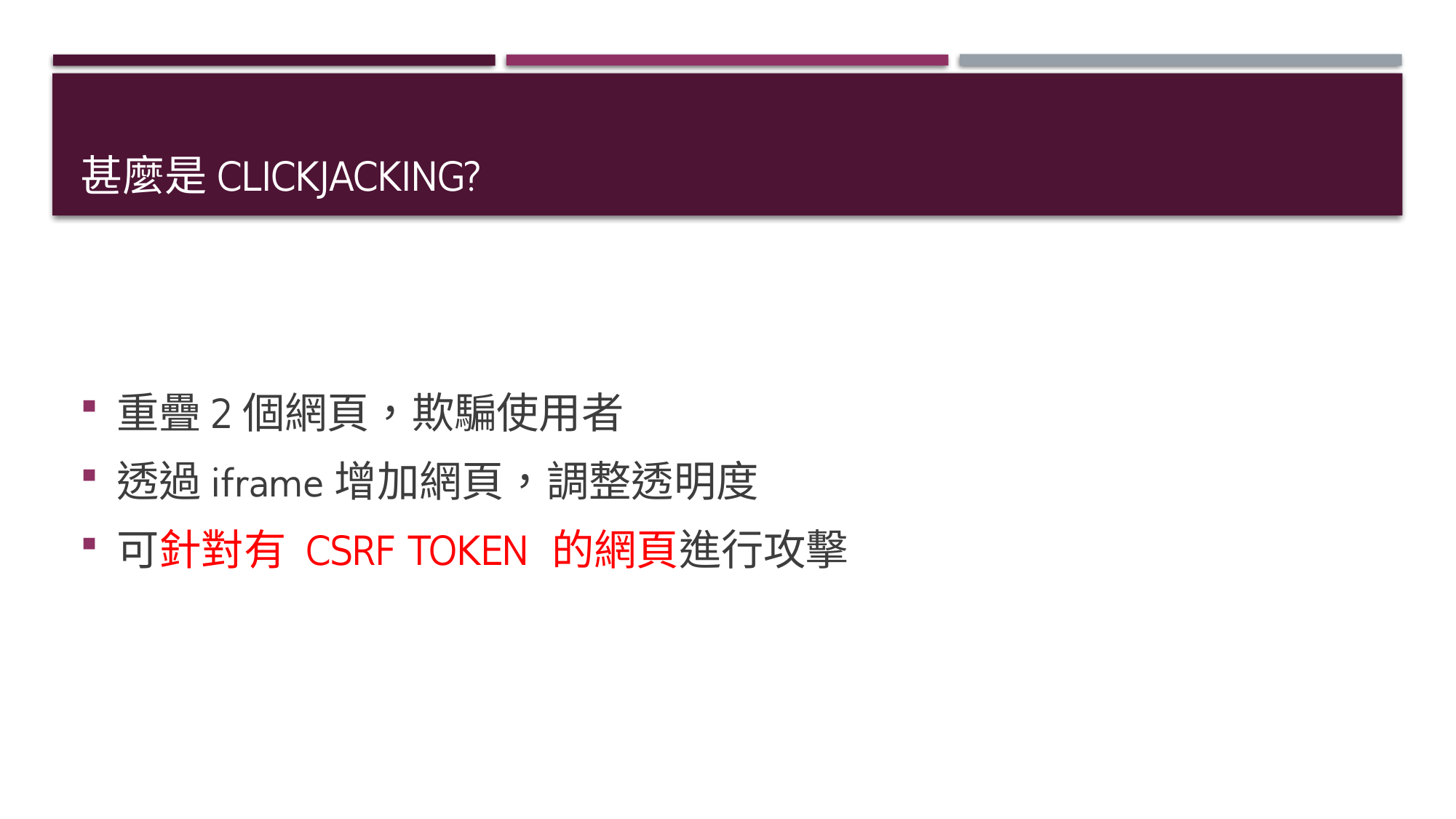

# 甚麼是ClickJACKING?
重疊2個網頁，欺騙使用者
透過iframe增加網頁，調整透明度
可針對有 CSRF TOKEN 的網頁進行攻擊